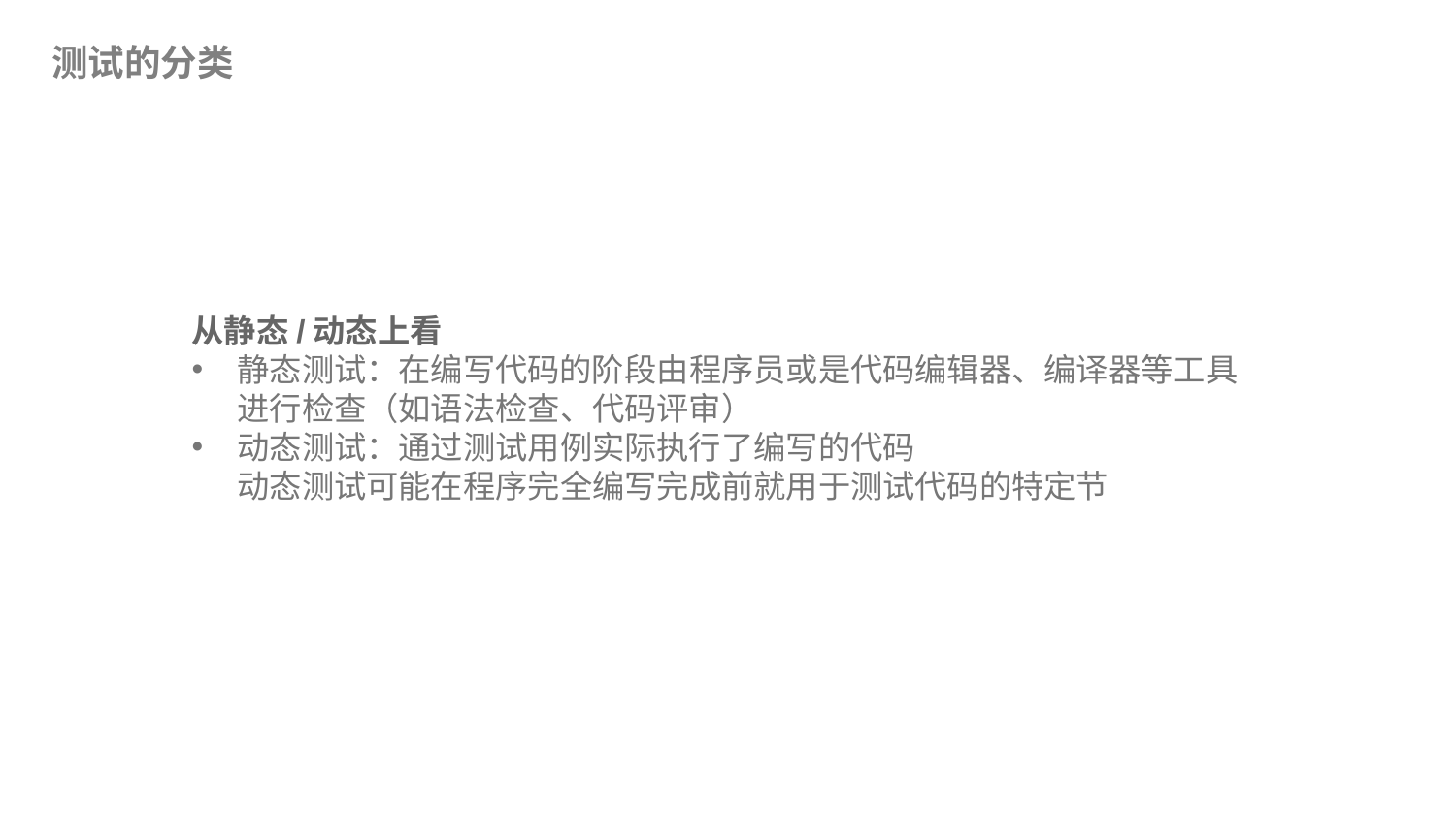

测试的分类
从静态/动态上看
静态测试：在编写代码的阶段由程序员或是代码编辑器、编译器等工具进行检查（如语法检查、代码评审）
动态测试：通过测试用例实际执行了编写的代码
动态测试可能在程序完全编写完成前就用于测试代码的特定节